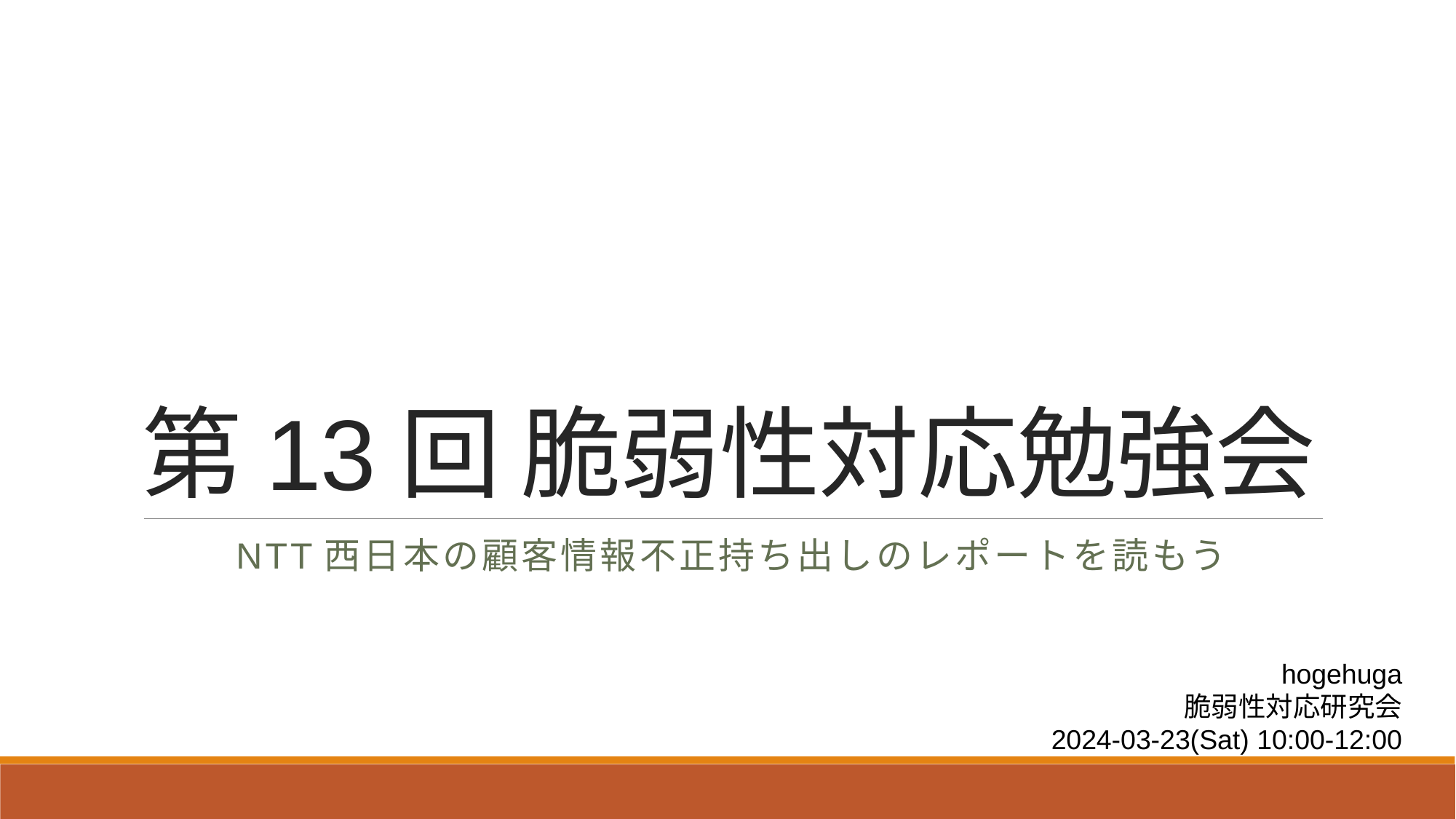

# 第13回 脆弱性対応勉強会
NTT西日本の顧客情報不正持ち出しのレポートを読もう
hogehuga
脆弱性対応研究会
2024-03-23(Sat) 10:00-12:00